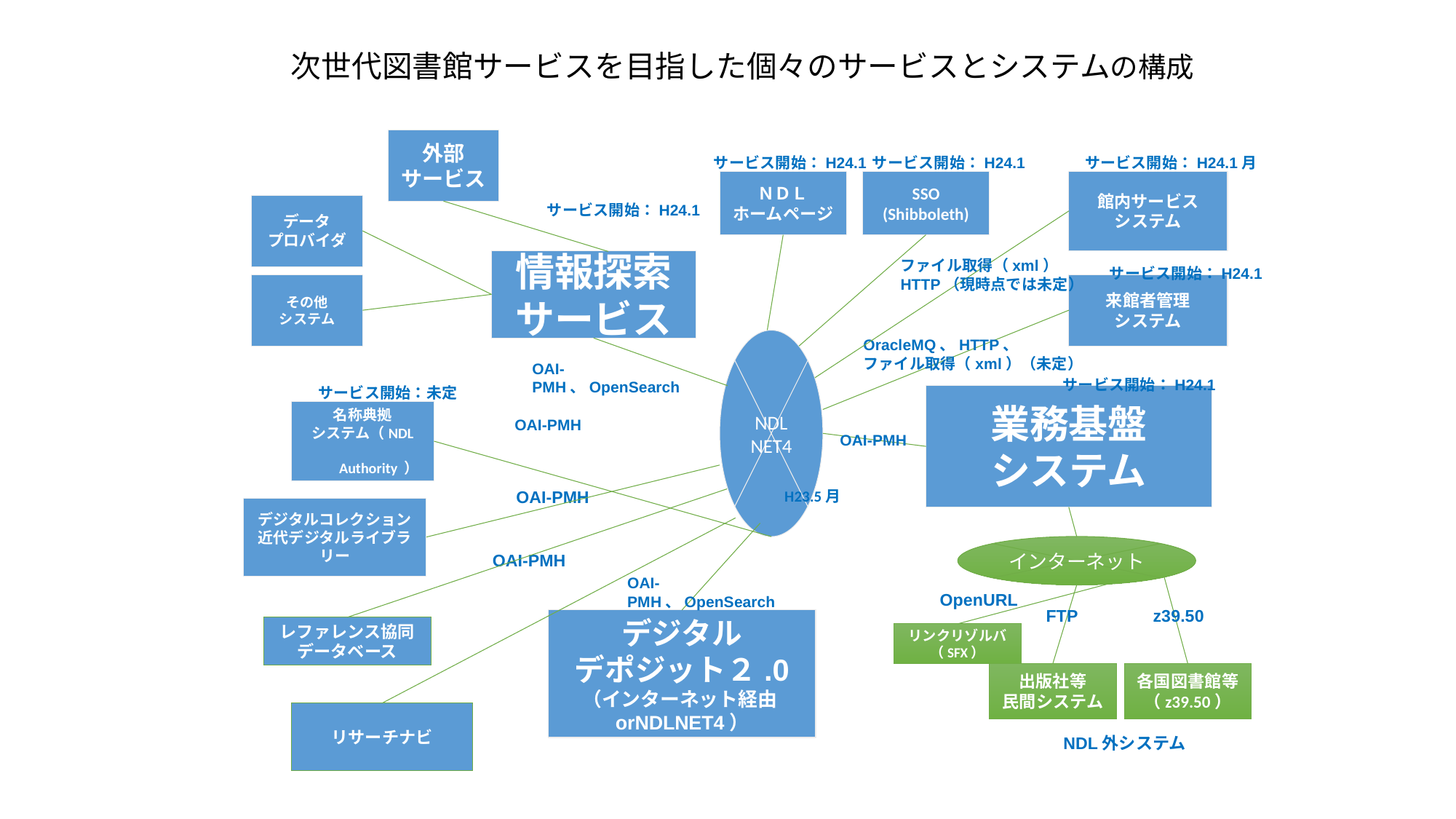

# 次世代図書館サービスを目指した個々のサービスとシステムの構成
外部
サービス
サービス開始：H24.1
サービス開始：H24.1
サービス開始：H24.1月
館内サービス
システム
ＮＤＬ
ホームページ
SSO
(Shibboleth)
データ
プロバイダ
サービス開始：H24.1
情報探索
サービス
ファイル取得（xml）
HTTP（現時点では未定）
サービス開始：H24.1
その他
システム
来館者管理
システム
NDL
NET4
OracleMQ、HTTP、
ファイル取得（xml）（未定）
OAI-PMH、OpenSearch
サービス開始：H24.1
サービス開始：未定
業務基盤
システム
名称典拠
システム（NDL
　　Authority ）
OAI-PMH
OAI-PMH
H23.5月
OAI-PMH
デジタルコレクション
近代デジタルライブラリー
インターネット
OAI-PMH
OAI-PMH、OpenSearch
OpenURL
FTP
z39.50
デジタル
デポジット２.0
（インターネット経由orNDLNET4）
レファレンス協同データベース
リンクリゾルバ
（SFX）
出版社等
民間システム
各国図書館等
（z39.50）
リサーチナビ
NDL外システム